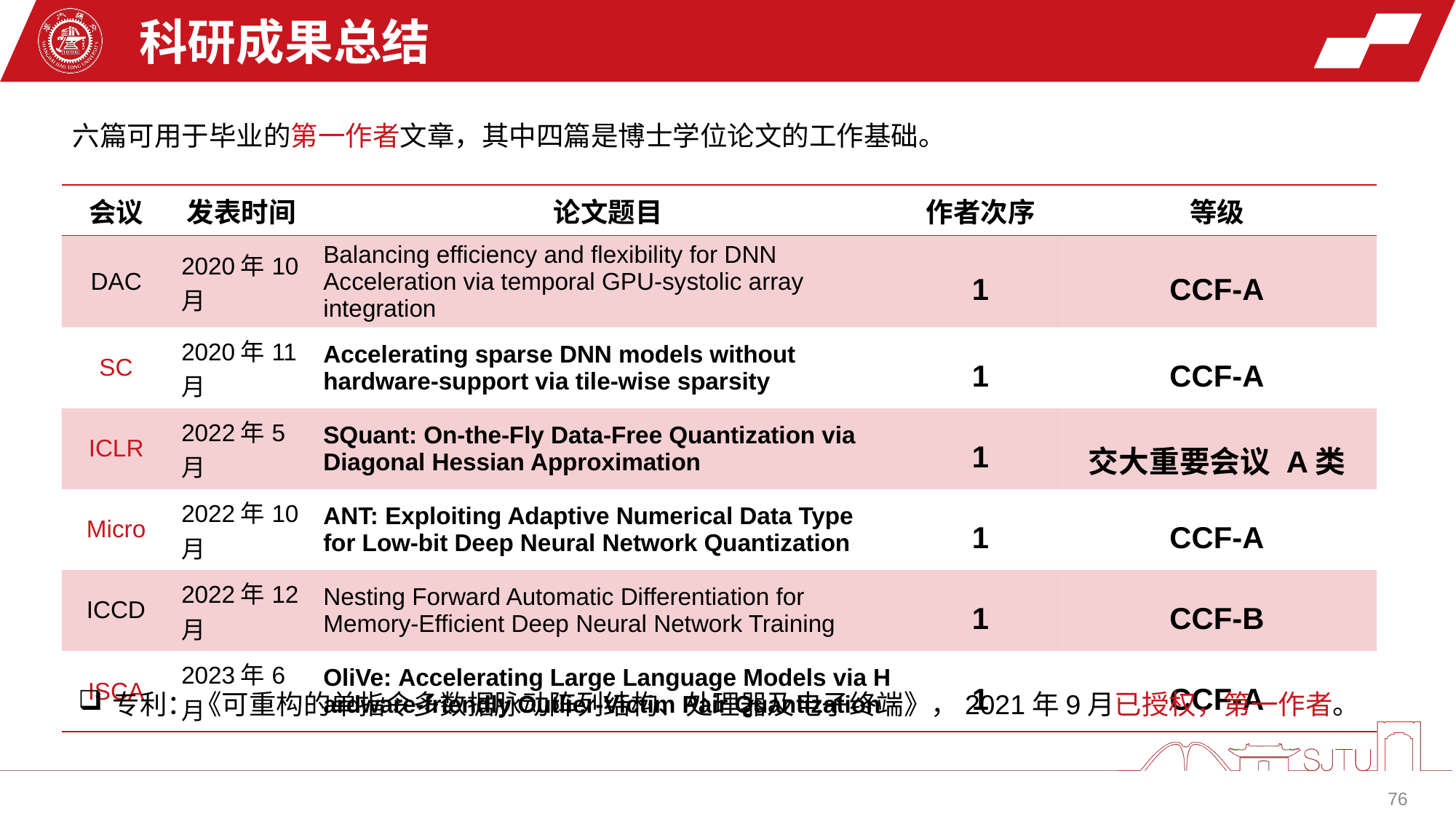

科研成果总结
六篇可用于毕业的第一作者文章，其中四篇是博士学位论文的工作基础。
| 会议 | 发表时间 | 论文题目 | 作者次序 | 等级 |
| --- | --- | --- | --- | --- |
| DAC | 2020年10月 | Balancing efficiency and flexibility for DNN Acceleration via temporal GPU-systolic array integration | 1 | CCF-A |
| SC | 2020年11月 | Accelerating sparse DNN models without hardware-support via tile-wise sparsity | 1 | CCF-A |
| ICLR | 2022年5月 | SQuant: On-the-Fly Data-Free Quantization via Diagonal Hessian Approximation | 1 | 交大重要会议 A类 |
| Micro | 2022年10月 | ANT: Exploiting Adaptive Numerical Data Type for Low-bit Deep Neural Network Quantization | 1 | CCF-A |
| ICCD | 2022年12月 | Nesting Forward Automatic Differentiation for Memory-Efficient Deep Neural Network Training | 1 | CCF-B |
| ISCA | 2023年6月 | OliVe: Accelerating Large Language Models via Hardware-friendly Outlier-Victim Pair Quantization | 1 | CCF-A |
专利：《可重构的单指令多数据脉动阵列结构、处理器及电子终端》，2021年9月已授权，第一作者。
76